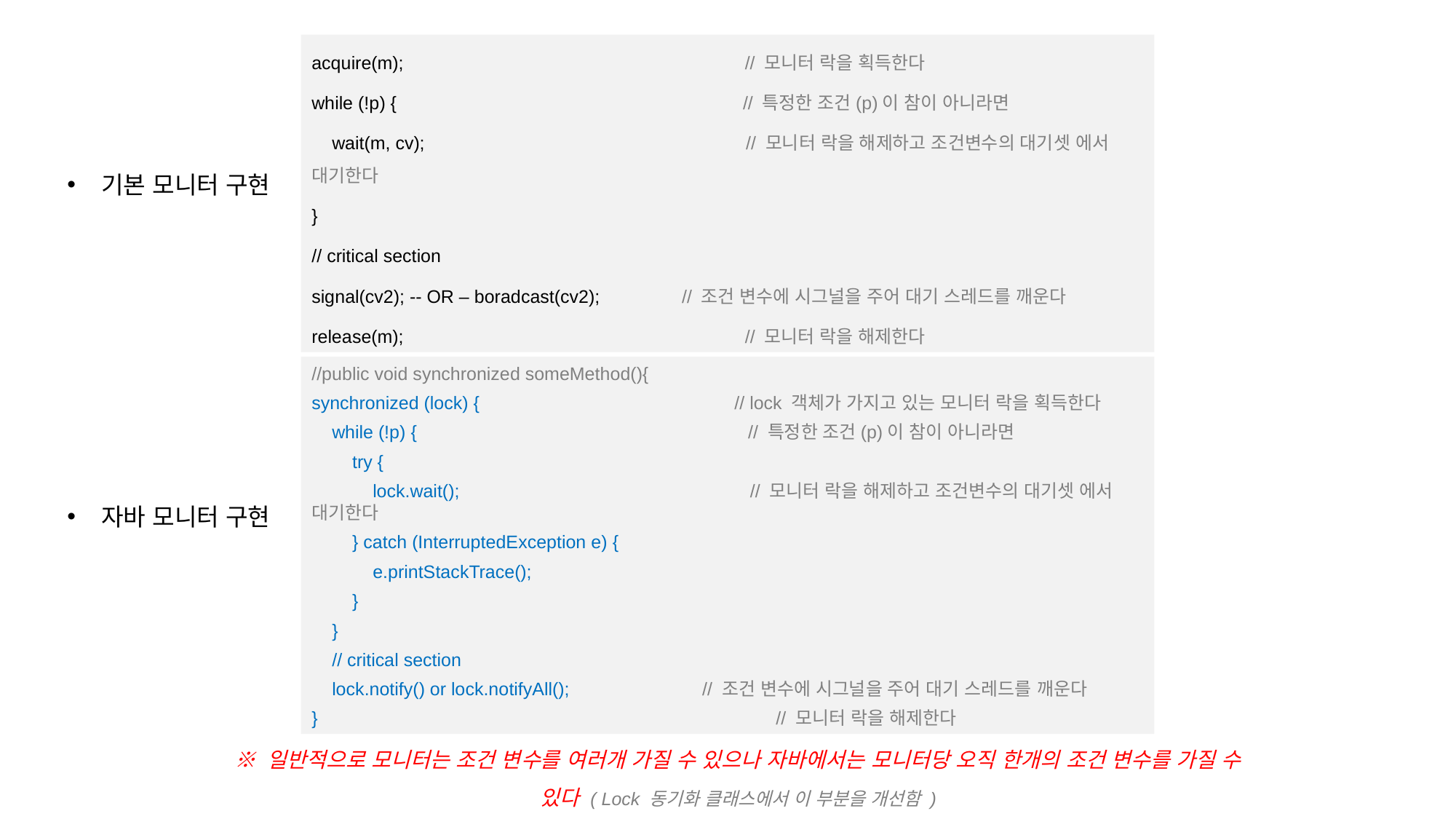

acquire(m);                                                                   // 모니터 락을 획득한다
while (!p) {                                                                    // 특정한 조건(p)이 참이 아니라면
    wait(m, cv);                                                               // 모니터 락을 해제하고 조건변수의 대기셋 에서 대기한다
}
// critical section
signal(cv2); -- OR – boradcast(cv2);                // 조건 변수에 시그널을 주어 대기 스레드를 깨운다
release(m);                                                                   // 모니터 락을 해제한다
기본 모니터 구현
//public void synchronized someMethod(){
synchronized (lock) {                                                  // lock 객체가 가지고 있는 모니터 락을 획득한다
    while (!p) {                                                                 // 특정한 조건(p)이 참이 아니라면
        try {
            lock.wait();                                                         // 모니터 락을 해제하고 조건변수의 대기셋 에서 대기한다
        } catch (InterruptedException e) {
            e.printStackTrace();
        }
    }
    // critical section
    lock.notify() or lock.notifyAll();                          // 조건 변수에 시그널을 주어 대기 스레드를 깨운다
}                                                                                          // 모니터 락을 해제한다
자바 모니터 구현
※ 일반적으로 모니터는 조건 변수를 여러개 가질 수 있으나 자바에서는 모니터당 오직 한개의 조건 변수를 가질 수 있다 ( Lock 동기화 클래스에서 이 부분을 개선함 )